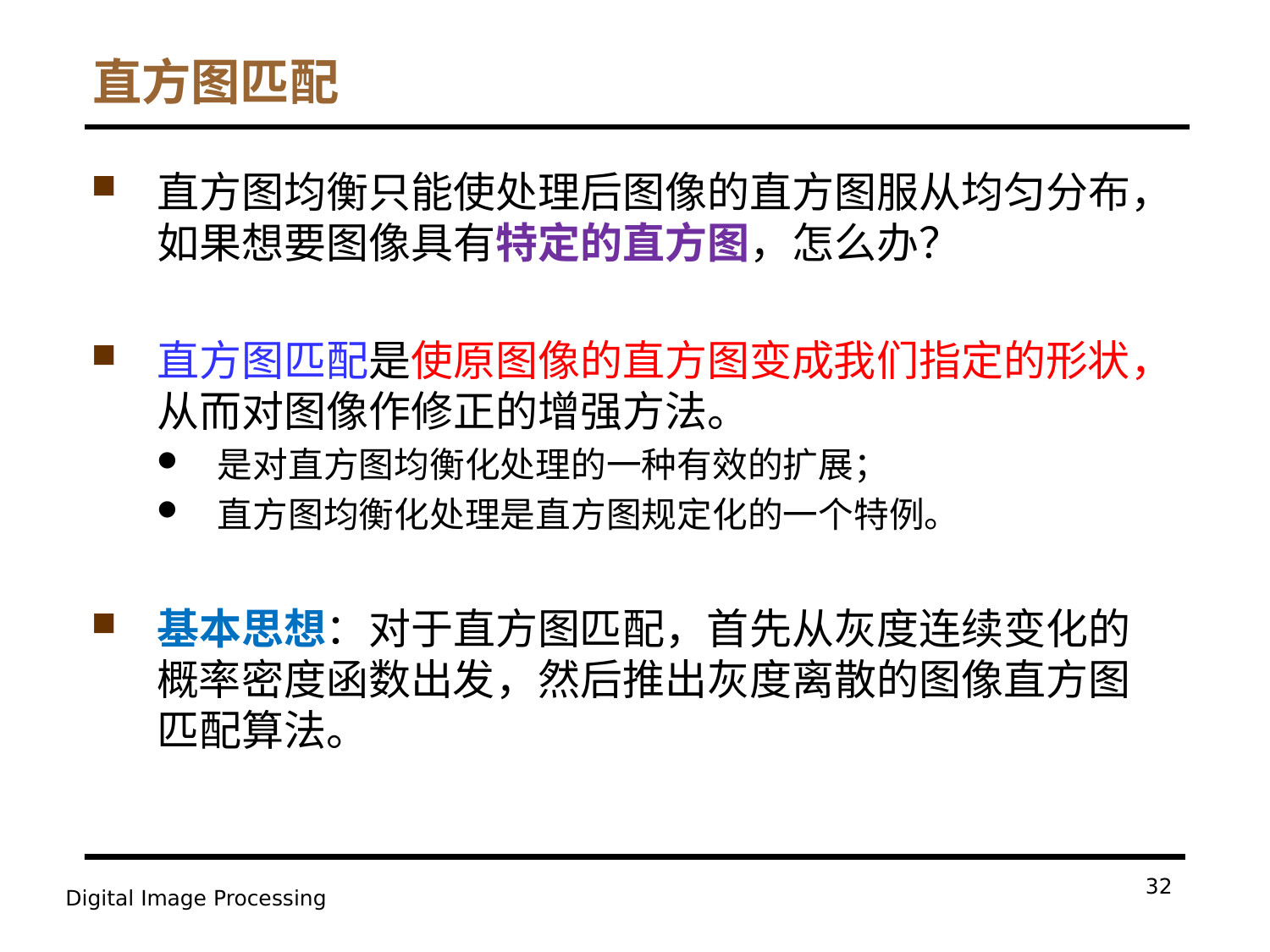

直方图匹配
直方图均衡只能使处理后图像的直方图服从均匀分布，如果想要图像具有特定的直方图，怎么办？

直方图匹配是使原图像的直方图变成我们指定的形状，从而对图像作修正的增强方法。
是对直方图均衡化处理的一种有效的扩展；
直方图均衡化处理是直方图规定化的一个特例。

基本思想：对于直方图匹配，首先从灰度连续变化的概率密度函数出发，然后推出灰度离散的图像直方图匹配算法。

32
Digital Image Processing